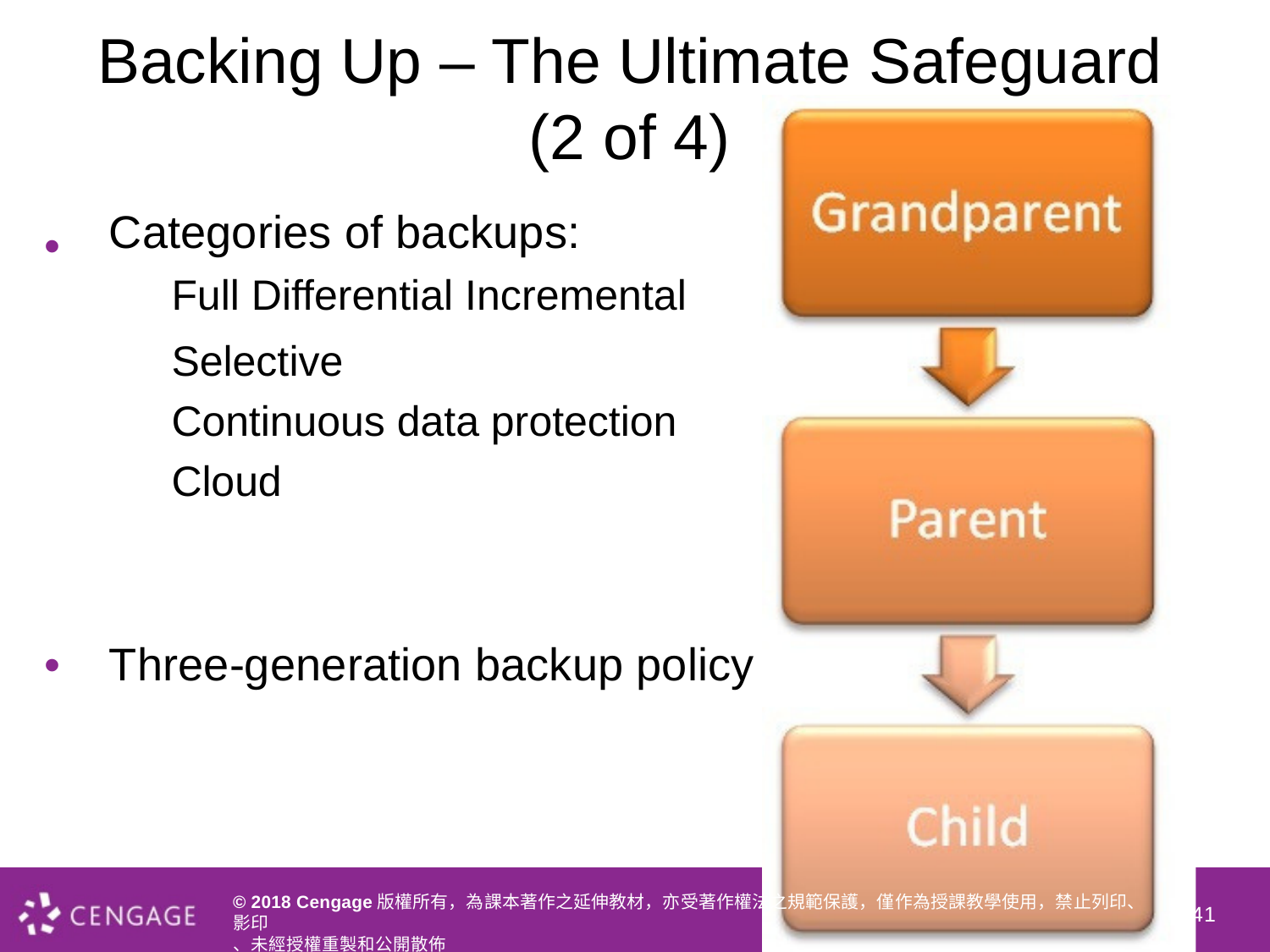

Backing Up – The Ultimate Safeguard

(2 of 4)
•

Categories of backups:
Full Differential Incremental
Selective
Continuous data protection Cloud
•
Three-generation backup policy

© 2018 Cengage版權所有，為課本著作之延伸教材，亦受著作權法之規範保護，僅作為授課教學使用，禁止列印、影印
、未經授權重製和公開散佈
5-41